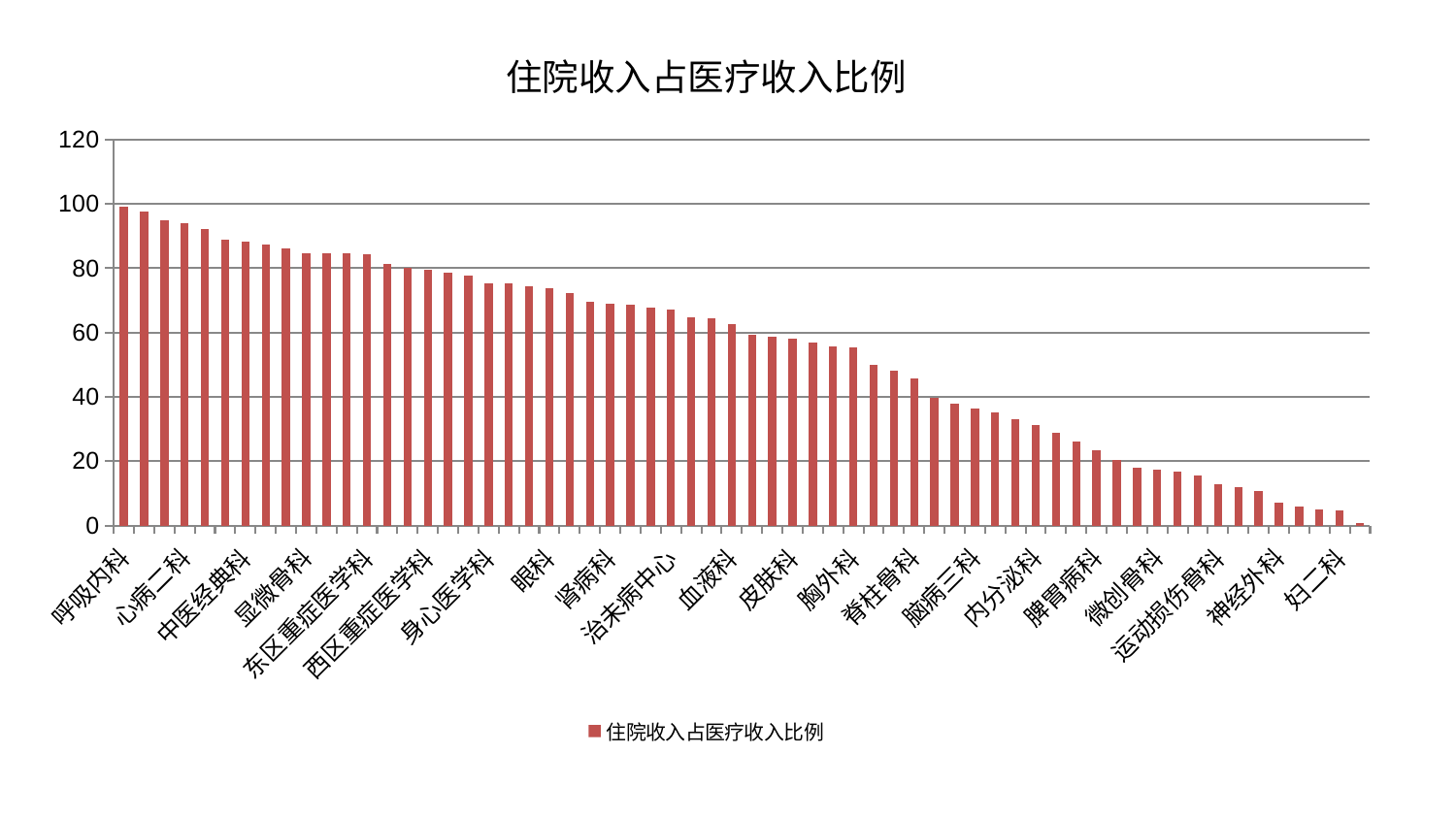

### Chart: 住院收入占医疗收入比例

| Category | 住院收入占医疗收入比例 |
|---|---|
| 呼吸内科 | 99.20095818242946 |
| 心病三科 | 97.57202410799906 |
| 口腔科 | 94.7686296693786 |
| 心病二科 | 94.00403632947413 |
| 脑病二科 | 92.17146120331515 |
| 针灸科 | 88.90342820137059 |
| 中医经典科 | 88.17036589042009 |
| 周围血管科 | 87.4551415059575 |
| 神经内科 | 86.11573195360667 |
| 显微骨科 | 84.76510183857368 |
| 乳腺甲状腺外科 | 84.7562228060236 |
| 老年医学科 | 84.68459778483764 |
| 东区重症医学科 | 84.41447132309384 |
| 普通外科 | 81.21592658378096 |
| 小儿骨科 | 80.06871269732669 |
| 西区重症医学科 | 79.57408438722673 |
| 创伤骨科 | 78.61984328879184 |
| 脑病一科 | 77.85221814357625 |
| 身心医学科 | 75.44070601360899 |
| 小儿推拿科 | 75.20819636953895 |
| 骨科 | 74.52671479762385 |
| 眼科 | 73.81978717404056 |
| 产科 | 72.27647299659729 |
| 重症医学科 | 69.6992384219089 |
| 肾病科 | 68.87662706729623 |
| 美容皮肤科 | 68.62152940552102 |
| 综合内科 | 67.71915485325661 |
| 治未病中心 | 67.13710788753251 |
| 消化内科 | 64.762141765746 |
| 推拿科 | 64.57401704795367 |
| 血液科 | 62.573950607824536 |
| 心病一科 | 59.18439769013359 |
| 中医外治中心 | 58.74348207659159 |
| 皮肤科 | 58.239855169250745 |
| 儿科 | 56.99667146079304 |
| 肛肠科 | 55.712162069548945 |
| 胸外科 | 55.535798947188674 |
| 东区肾病科 | 50.04580793657956 |
| 妇科 | 48.09241540416747 |
| 脊柱骨科 | 45.733715209157275 |
| 肿瘤内科 | 39.81371331421717 |
| 康复科 | 37.88996563388574 |
| 脑病三科 | 36.506568040687924 |
| 泌尿外科 | 35.1420558006458 |
| 肝胆外科 | 32.97813869301018 |
| 内分泌科 | 31.346674531413555 |
| 风湿病科 | 28.71407505551289 |
| 脾胃科消化科合并 | 26.002348844389367 |
| 脾胃病科 | 23.447498125406252 |
| 耳鼻喉科 | 20.389609657373885 |
| 关节骨科 | 18.009853388585007 |
| 微创骨科 | 17.38733403822279 |
| 心血管内科 | 16.76790133972208 |
| 肾脏内科 | 15.501492702612607 |
| 运动损伤骨科 | 12.96302542161114 |
| 心病四科 | 11.972598699999937 |
| 男科 | 10.801212211830302 |
| 神经外科 | 6.954686248220465 |
| 妇科妇二科合并 | 5.936035001071205 |
| 医院 | 4.962557593523997 |
| 妇二科 | 4.6089626734076905 |
| 肝病科 | 0.7858301975242732 |
114